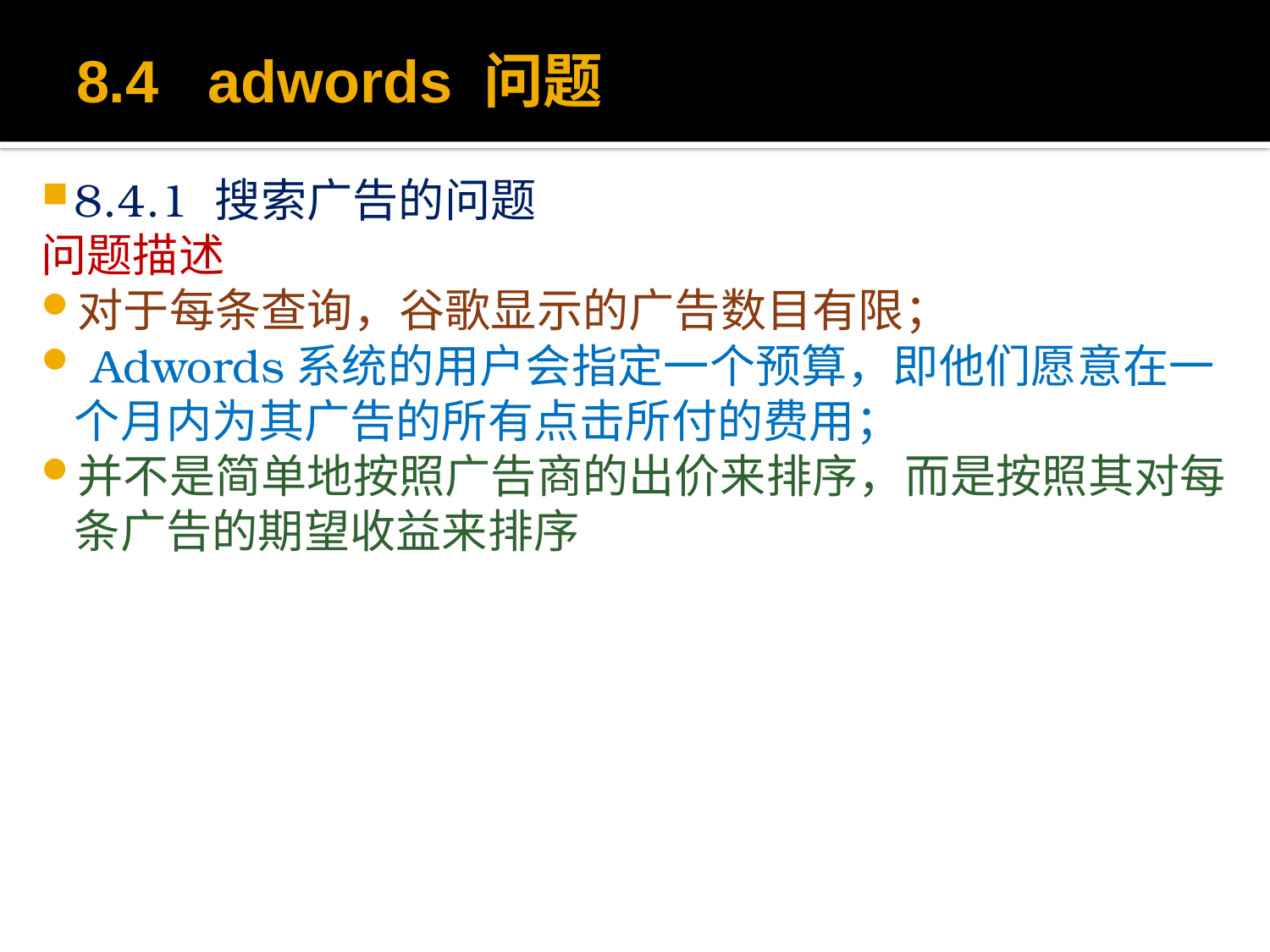

# 8.4   adwords 问题
8.4.1 搜索广告的问题
问题描述
对于每条查询，谷歌显示的广告数目有限；
 Adwords系统的用户会指定一个预算，即他们愿意在一个月内为其广告的所有点击所付的费用；
并不是简单地按照广告商的出价来排序，而是按照其对每条广告的期望收益来排序